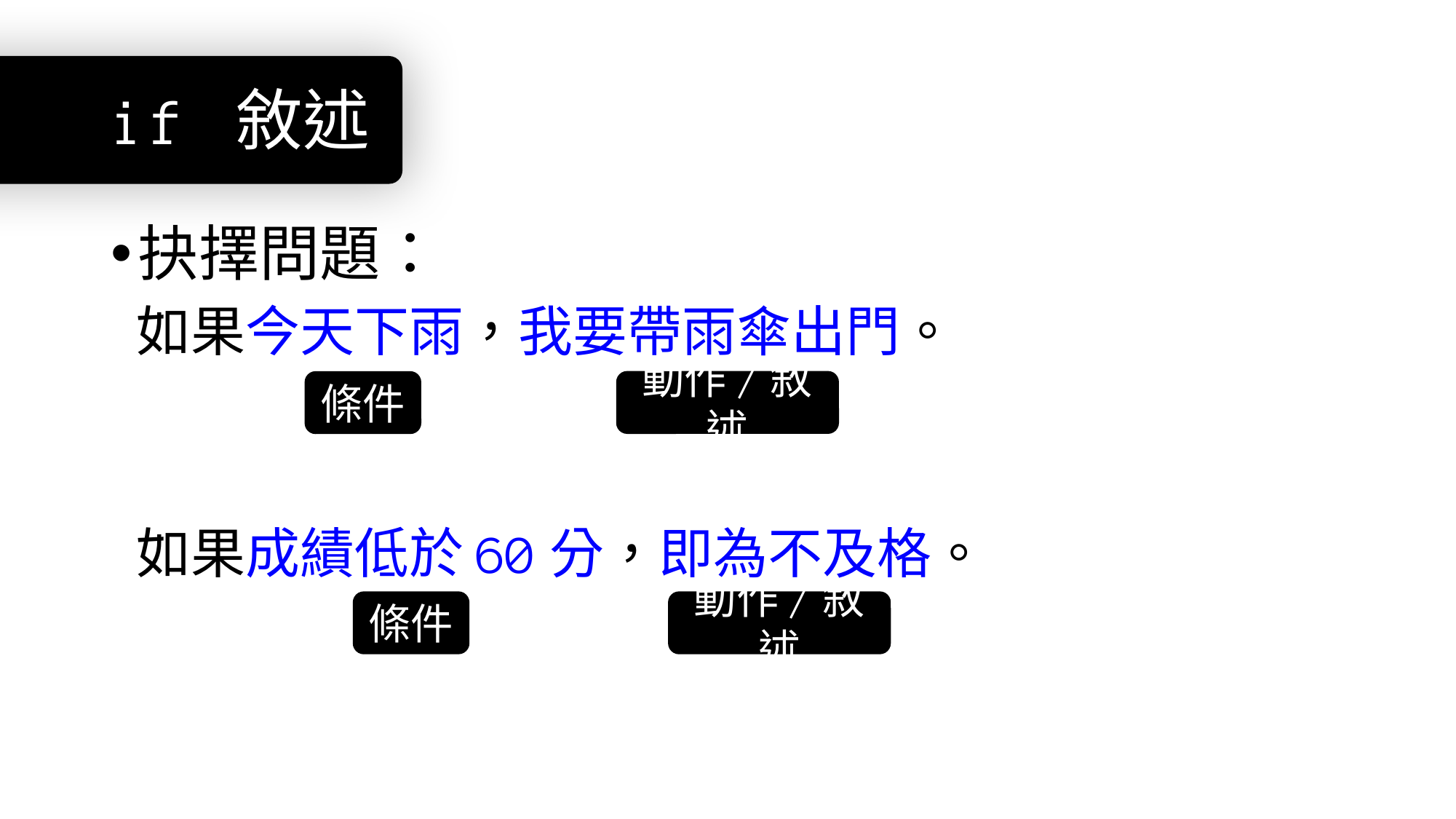

# if 敘述

抉擇問題：
 如果今天下雨，我要帶雨傘出門。

 如果成績低於60分，即為不及格。
動作/敘述
條件
條件
動作/敘述